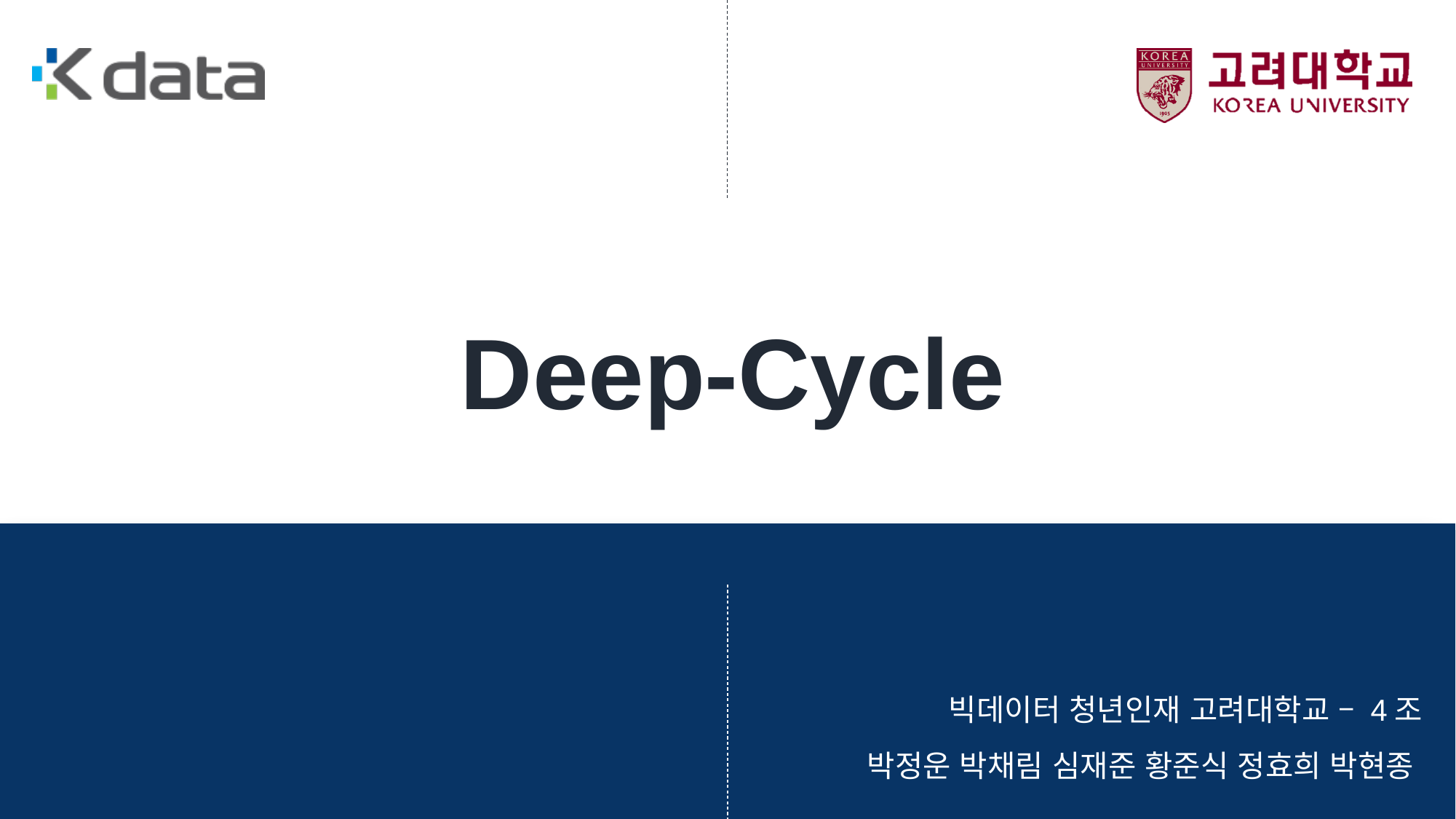

Deep-Cycle

빅데이터 청년인재 고려대학교 – 4조
박정운 박채림 심재준 황준식 정효희 박현종